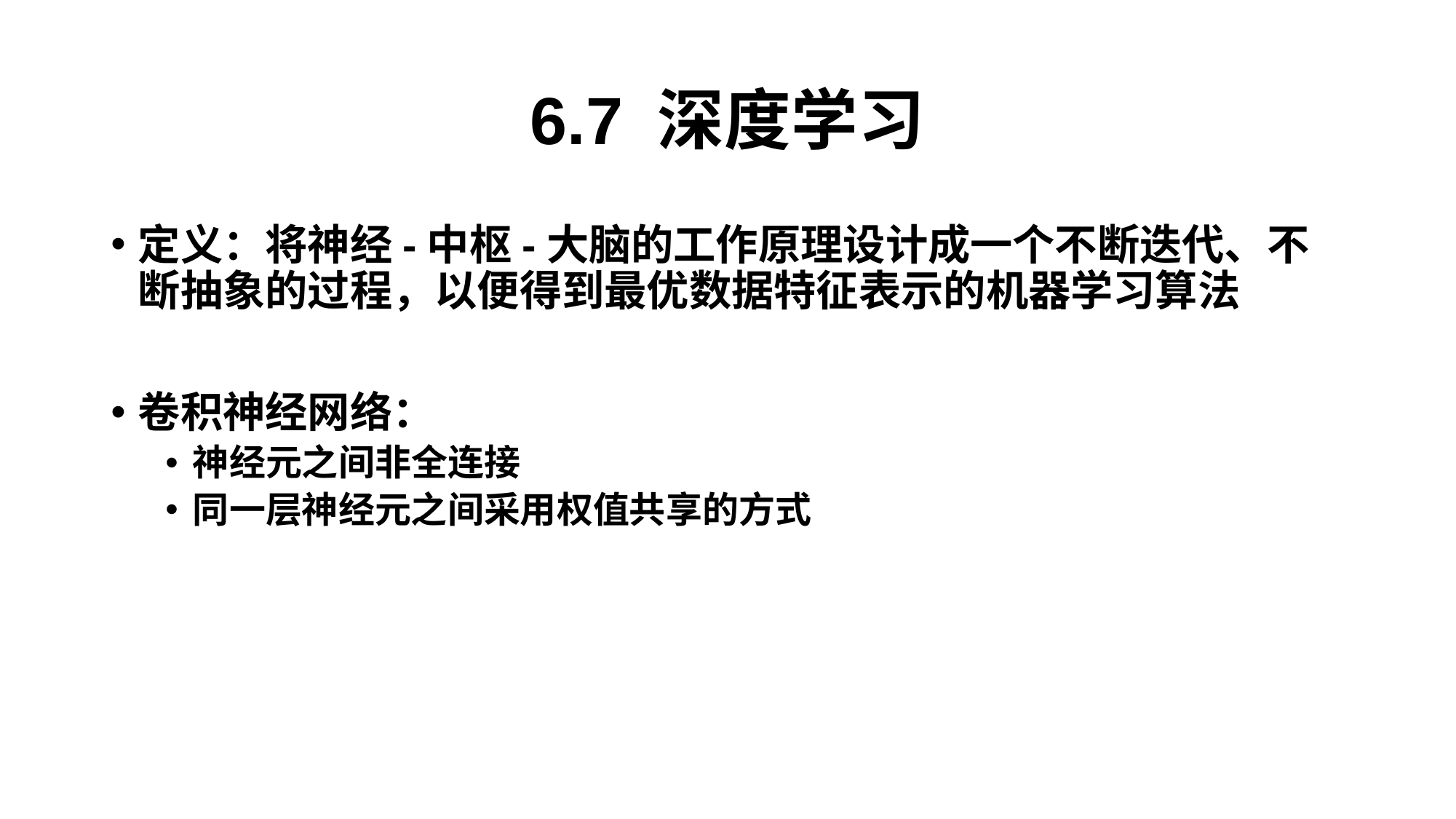

# 6.7 深度学习
定义：将神经-中枢-大脑的工作原理设计成一个不断迭代、不断抽象的过程，以便得到最优数据特征表示的机器学习算法

卷积神经网络：
神经元之间非全连接
同一层神经元之间采用权值共享的方式